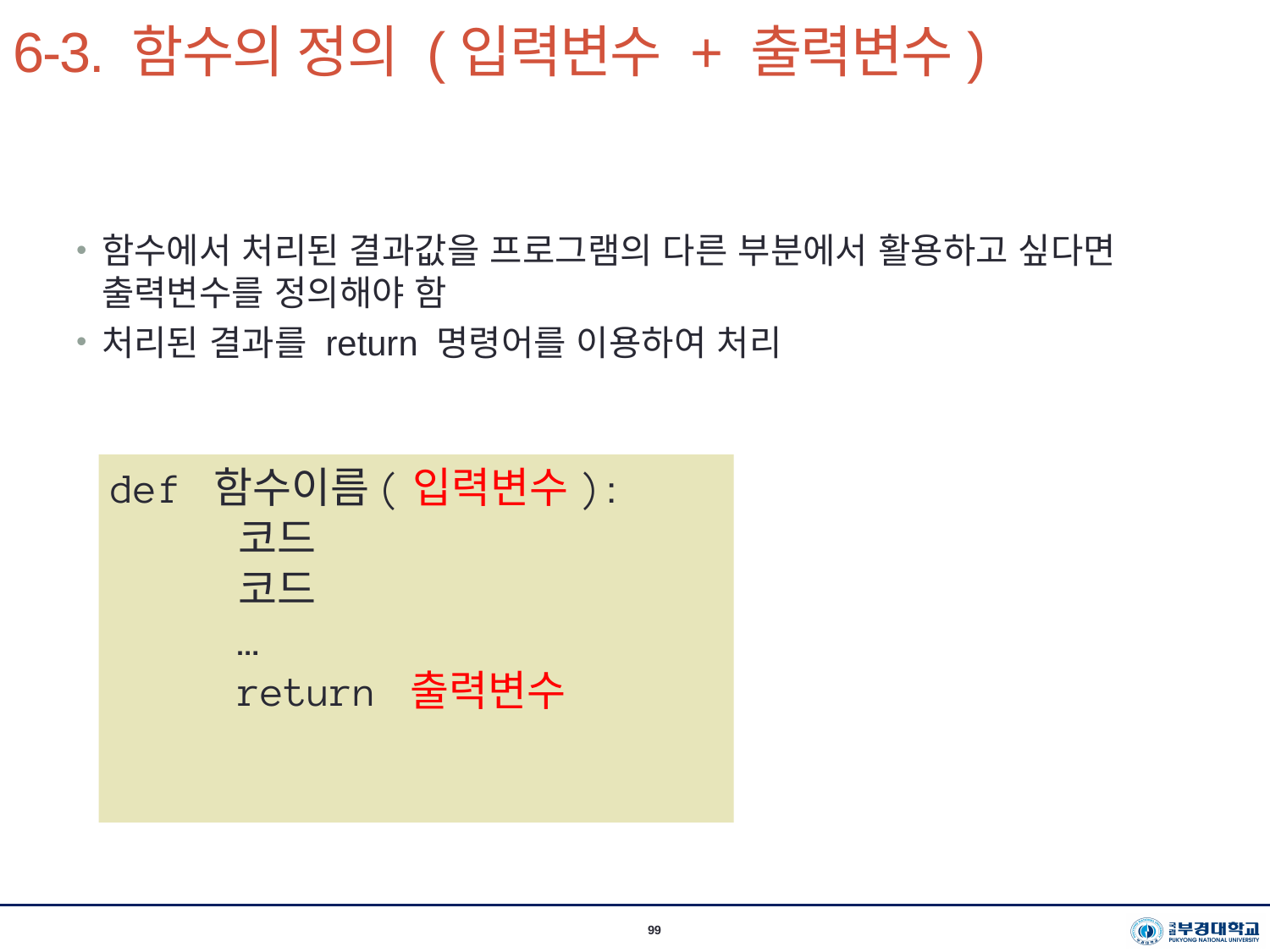

# 6-3. 함수의 정의 (입력변수 + 출력변수)
99
함수에서 처리된 결과값을 프로그램의 다른 부분에서 활용하고 싶다면 출력변수를 정의해야 함
처리된 결과를 return 명령어를 이용하여 처리
def 함수이름(입력변수):
	코드
	코드
	…
	return 출력변수